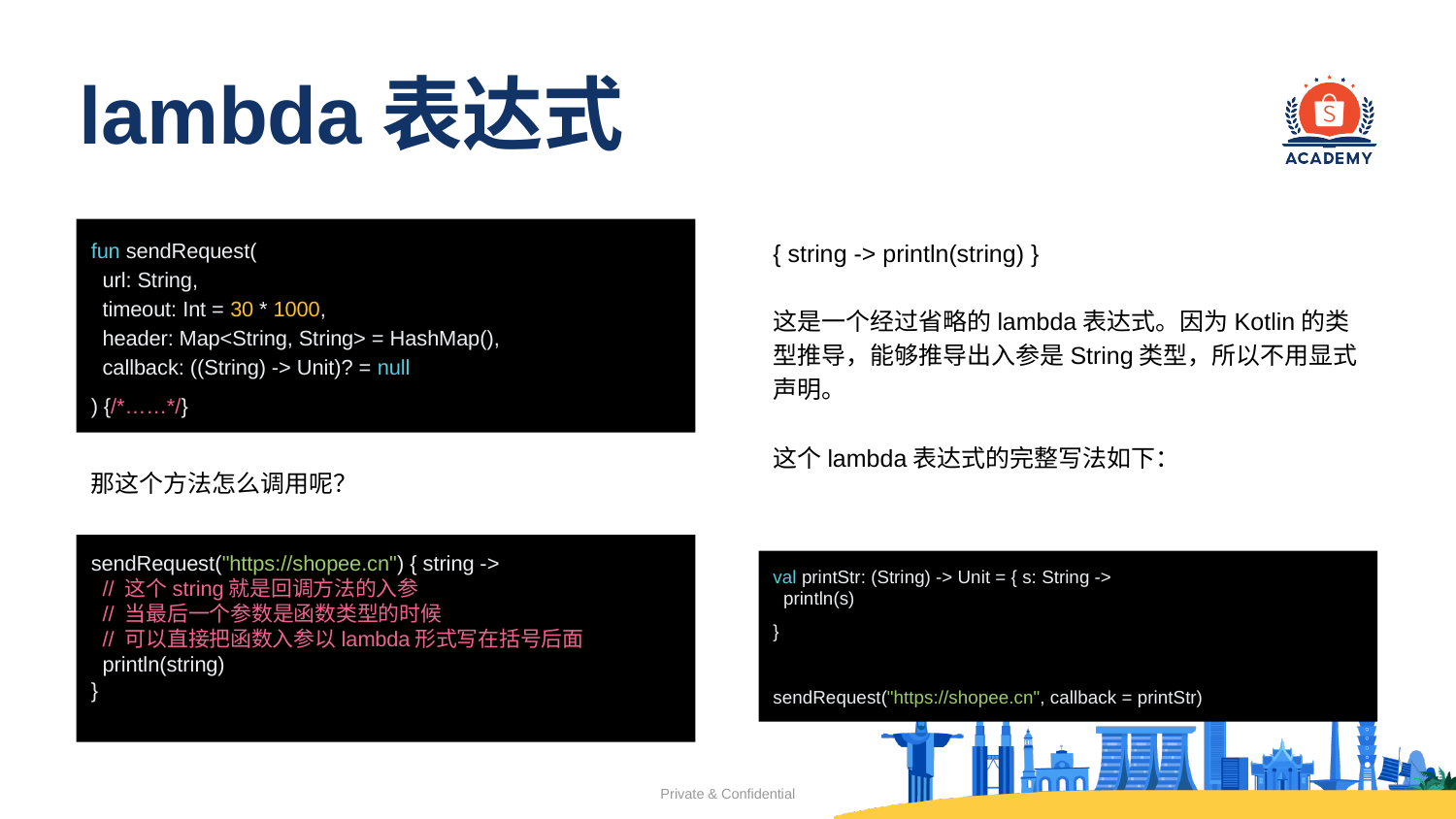

# lambda表达式
fun sendRequest(
  url: String,
  timeout: Int = 30 * 1000,
  header: Map<String, String> = HashMap(),
  callback: ((String) -> Unit)? = null
) {/*……*/}
{ string -> println(string) }

这是一个经过省略的lambda表达式。因为Kotlin的类型推导，能够推导出入参是String类型，所以不用显式声明。

这个lambda表达式的完整写法如下：
那这个方法怎么调用呢？
sendRequest("https://shopee.cn") { string ->
  // 这个string就是回调方法的入参
  // 当最后一个参数是函数类型的时候
  // 可以直接把函数入参以lambda形式写在括号后面
  println(string)
}

val printStr: (String) -> Unit = { s: String ->
  println(s)
}

sendRequest("https://shopee.cn", callback = printStr)